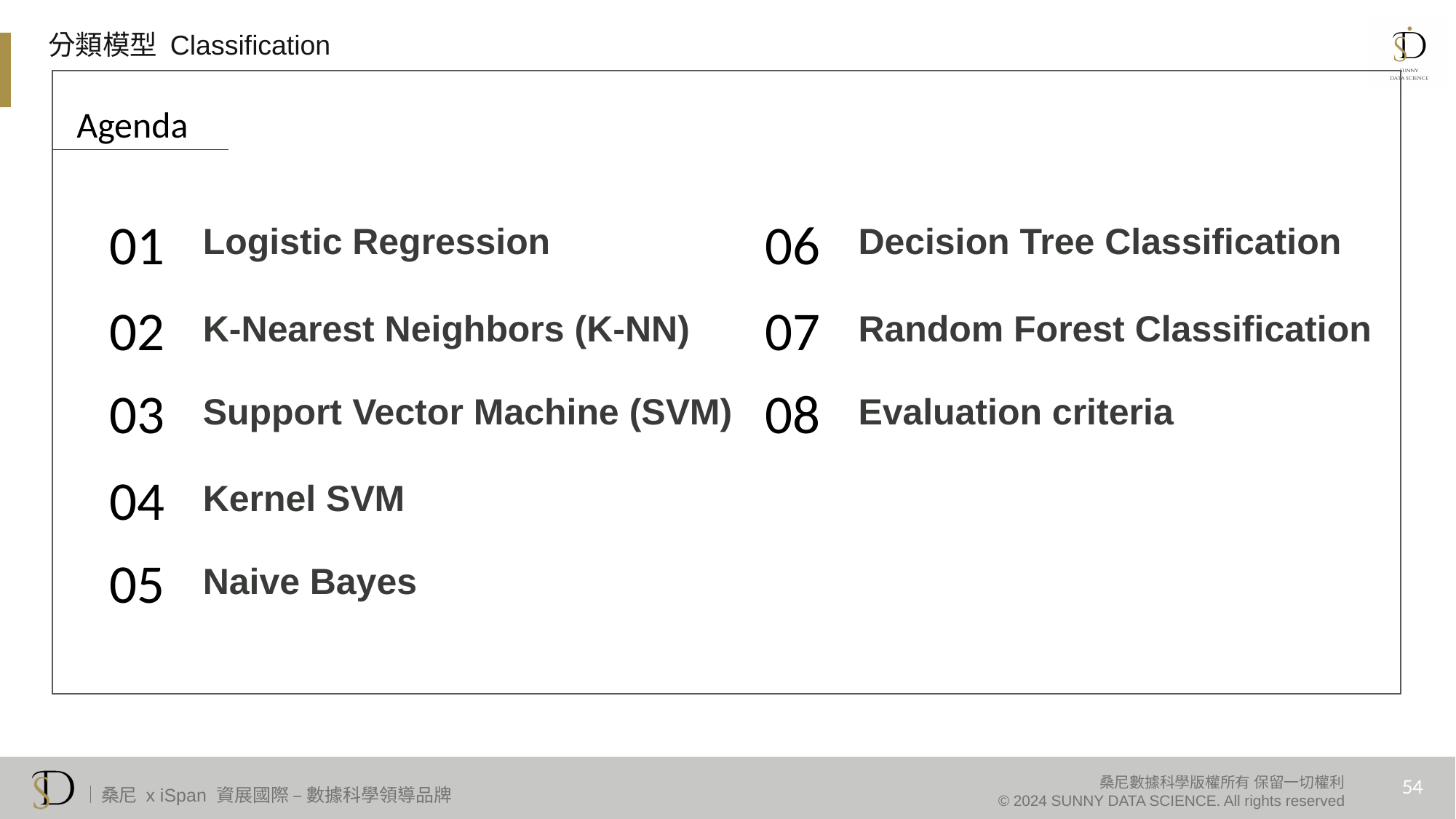

分類模型 Classification

Agenda
Logistic Regression
Decision Tree Classification
01
06
K-Nearest Neighbors (K-NN)
Random Forest Classification
02
07
Support Vector Machine (SVM)
Evaluation criteria
03
08
Kernel SVM
04
Naive Bayes
05